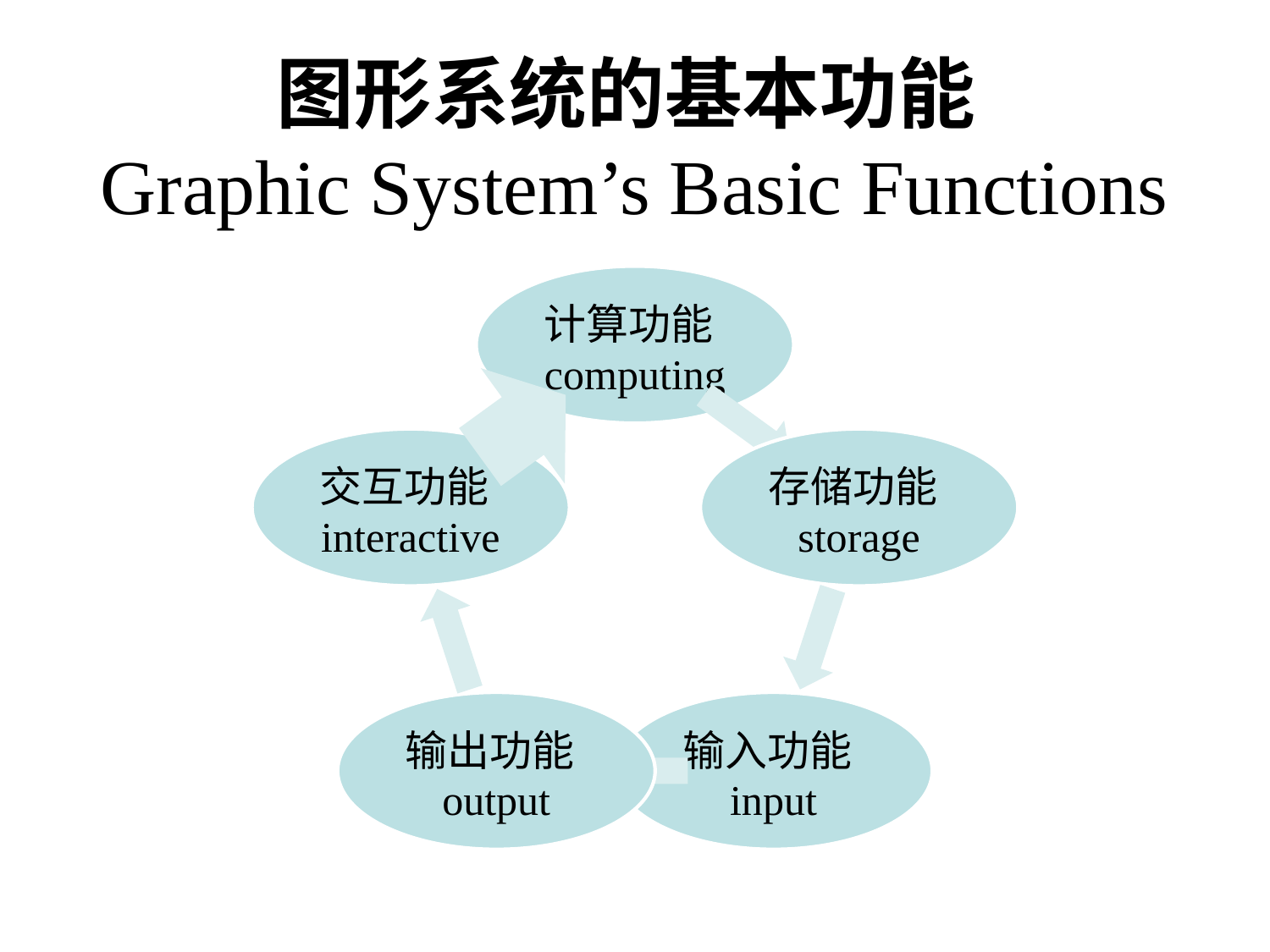

# 图形系统的基本功能 Graphic System’s Basic Functions
计算功能computing
存储功能storage
输入功能input
输出功能output
交互功能interactive